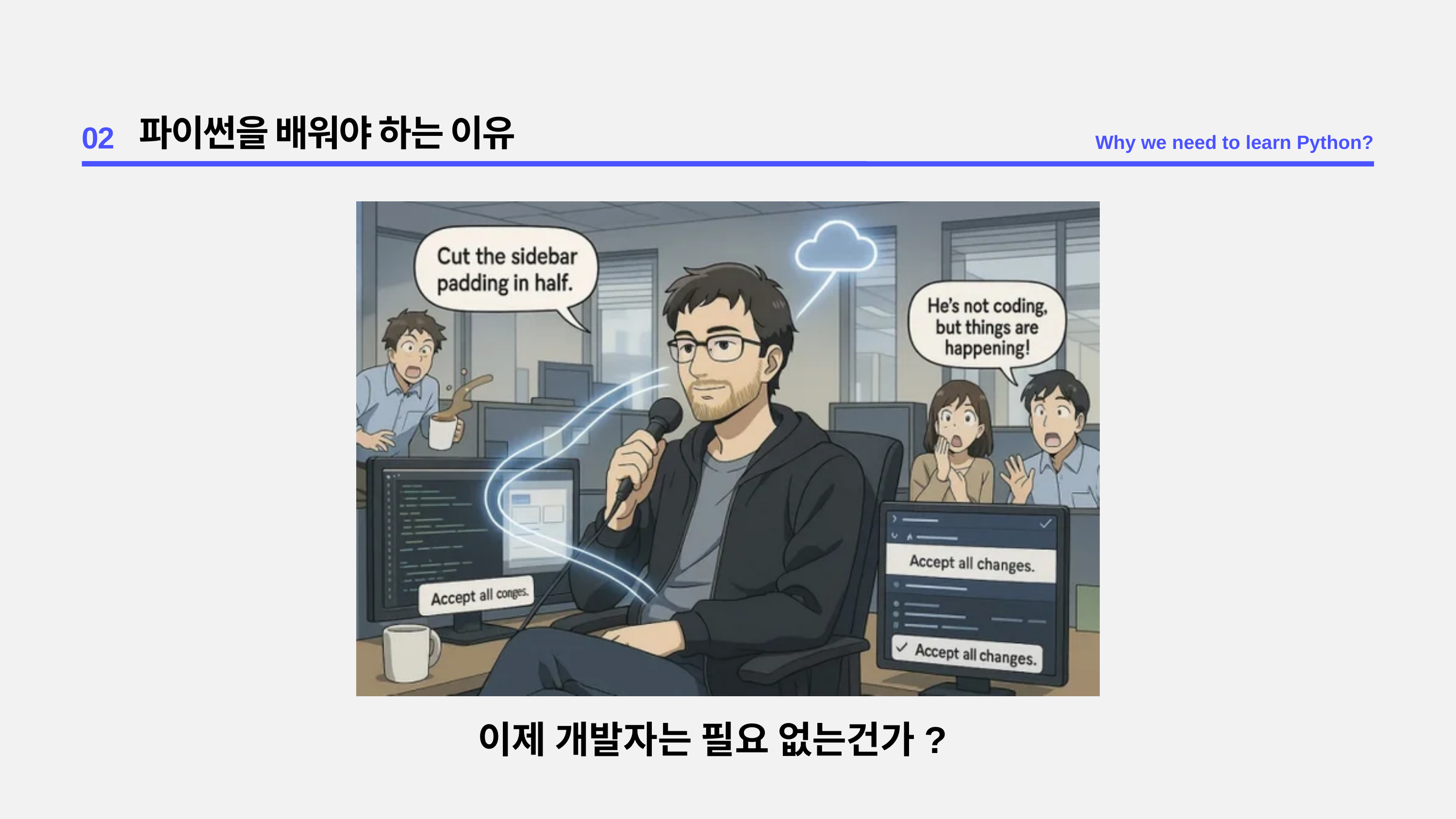

02
파이썬을 배워야 하는 이유
Why we need to learn Python?

이제 개발자는 필요 없는건가?